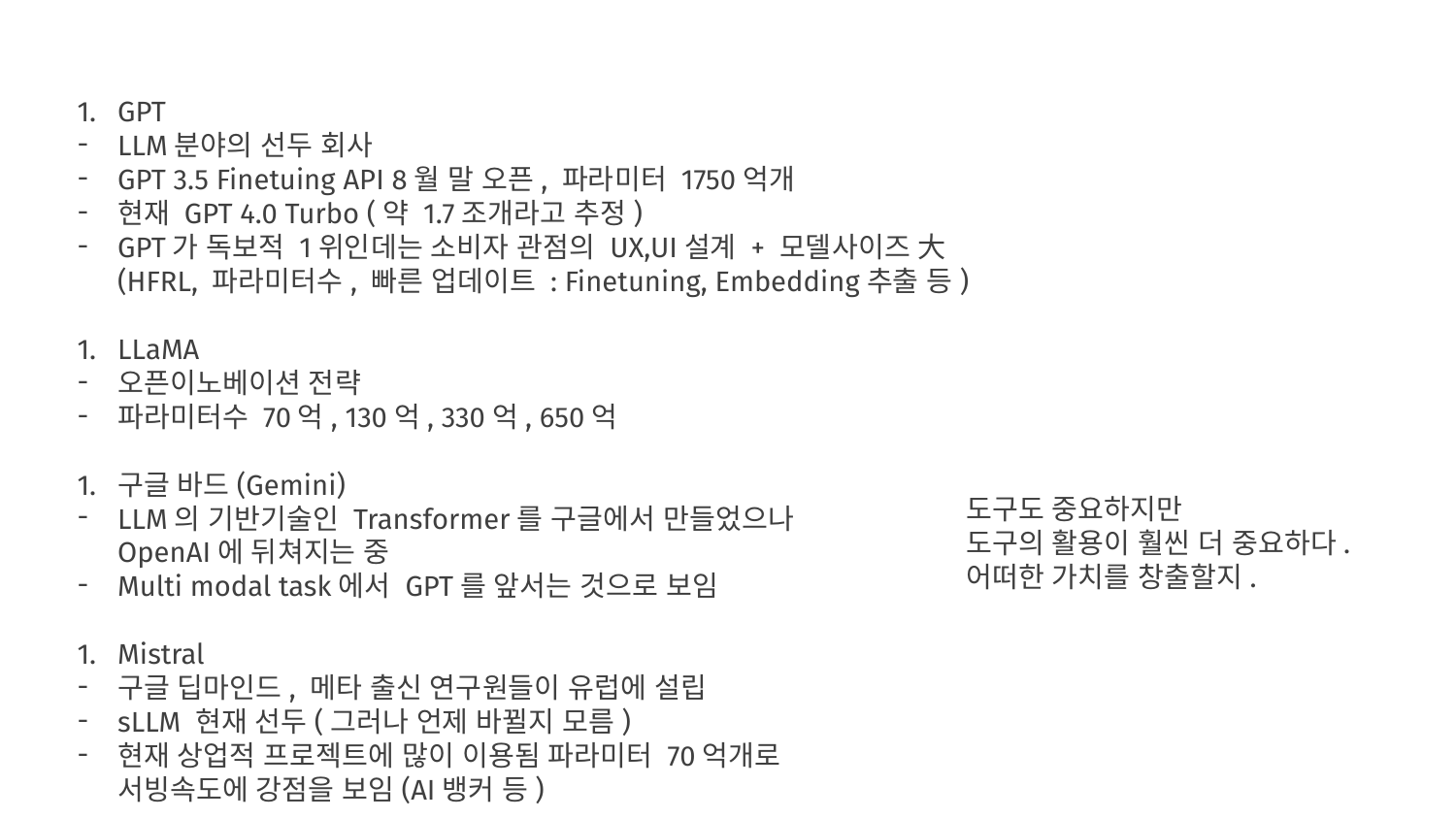

GPT
LLM분야의 선두 회사
GPT 3.5 Finetuing API 8월 말 오픈, 파라미터 1750억개
현재 GPT 4.0 Turbo (약 1.7조개라고 추정)
GPT가 독보적 1위인데는 소비자 관점의 UX,UI설계 + 모델사이즈 大(HFRL, 파라미터수, 빠른 업데이트 : Finetuning, Embedding추출 등)

LLaMA
오픈이노베이션 전략
파라미터수 70억, 130억, 330억, 650억

구글 바드(Gemini)
LLM의 기반기술인 Transformer를 구글에서 만들었으나
OpenAI에 뒤쳐지는 중
Multi modal task에서 GPT를 앞서는 것으로 보임

Mistral
구글 딥마인드, 메타 출신 연구원들이 유럽에 설립
sLLM 현재 선두(그러나 언제 바뀔지 모름)
현재 상업적 프로젝트에 많이 이용됨 파라미터 70억개로
서빙속도에 강점을 보임(AI뱅커 등)

도구도 중요하지만
도구의 활용이 훨씬 더 중요하다.
어떠한 가치를 창출할지.